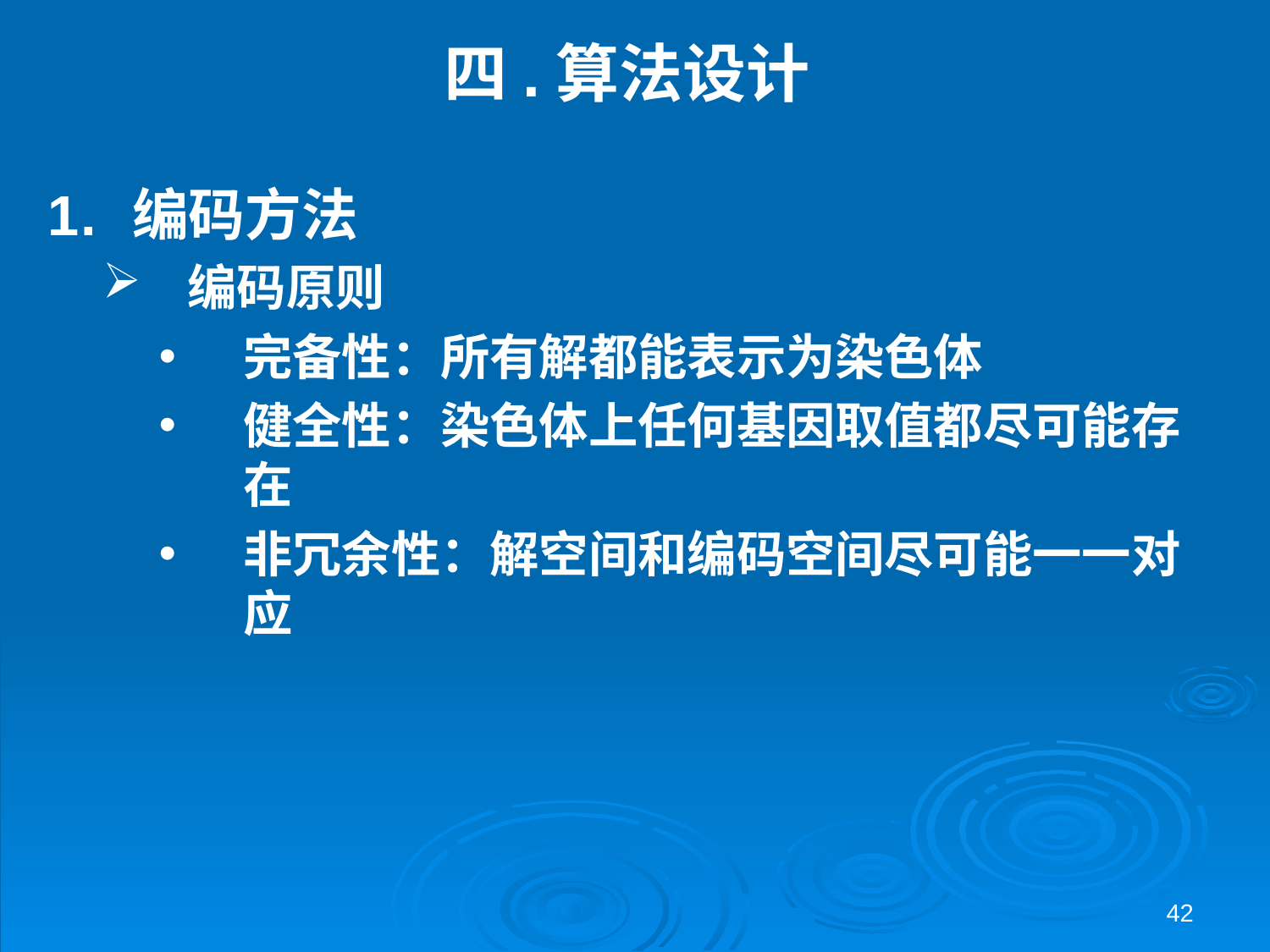

# 四.算法设计
编码方法
编码原则
完备性：所有解都能表示为染色体
健全性：染色体上任何基因取值都尽可能存在
非冗余性：解空间和编码空间尽可能一一对应
42